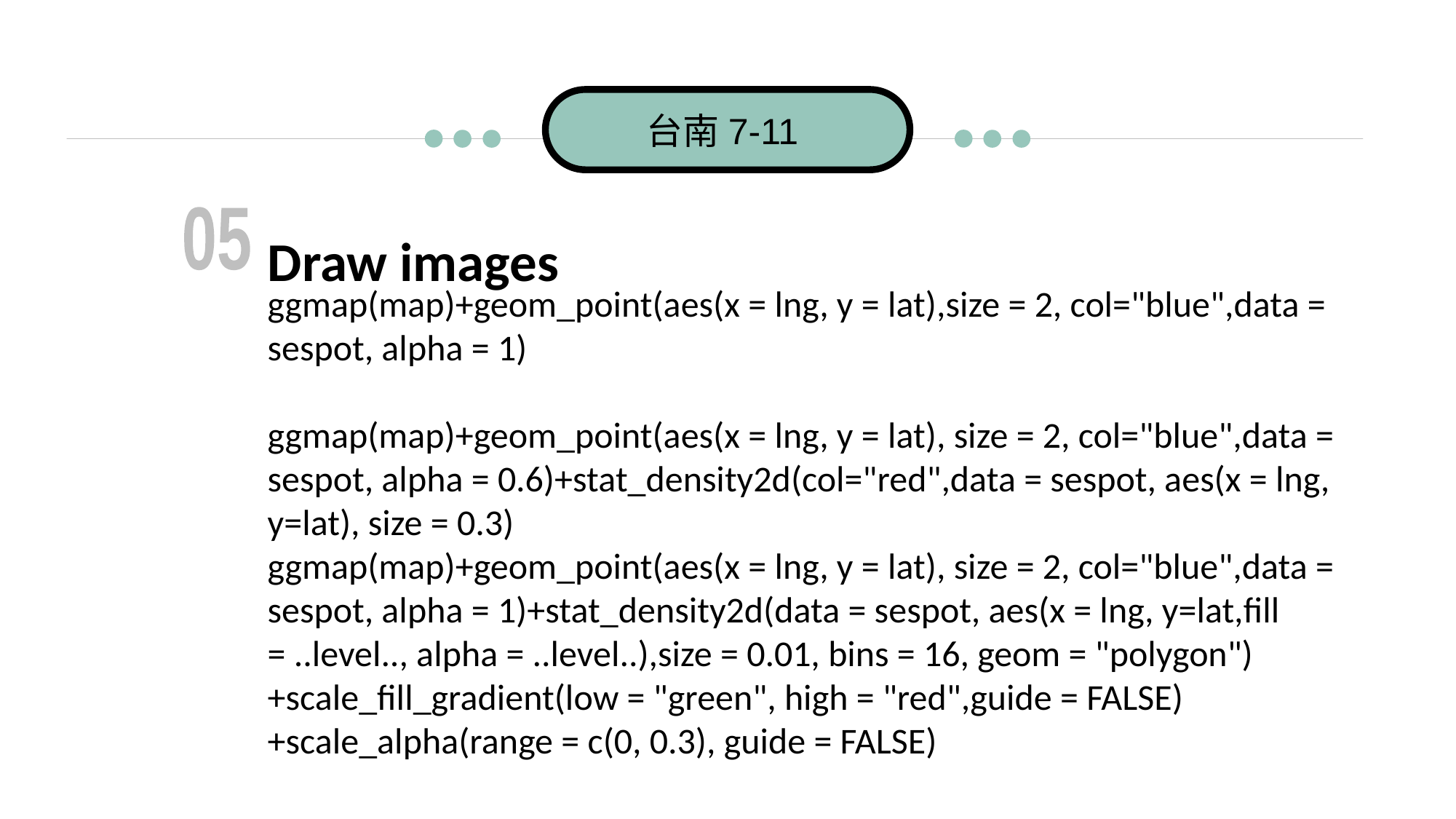

台南7-11

Draw images
05
ggmap(map)+geom_point(aes(x = lng, y = lat),size = 2, col="blue",data = sespot, alpha = 1)

ggmap(map)+geom_point(aes(x = lng, y = lat), size = 2, col="blue",data = sespot, alpha = 0.6)+stat_density2d(col="red",data = sespot, aes(x = lng, y=lat), size = 0.3)
ggmap(map)+geom_point(aes(x = lng, y = lat), size = 2, col="blue",data = sespot, alpha = 1)+stat_density2d(data = sespot, aes(x = lng, y=lat,fill = ..level.., alpha = ..level..),size = 0.01, bins = 16, geom = "polygon")+scale_fill_gradient(low = "green", high = "red",guide = FALSE)+scale_alpha(range = c(0, 0.3), guide = FALSE)